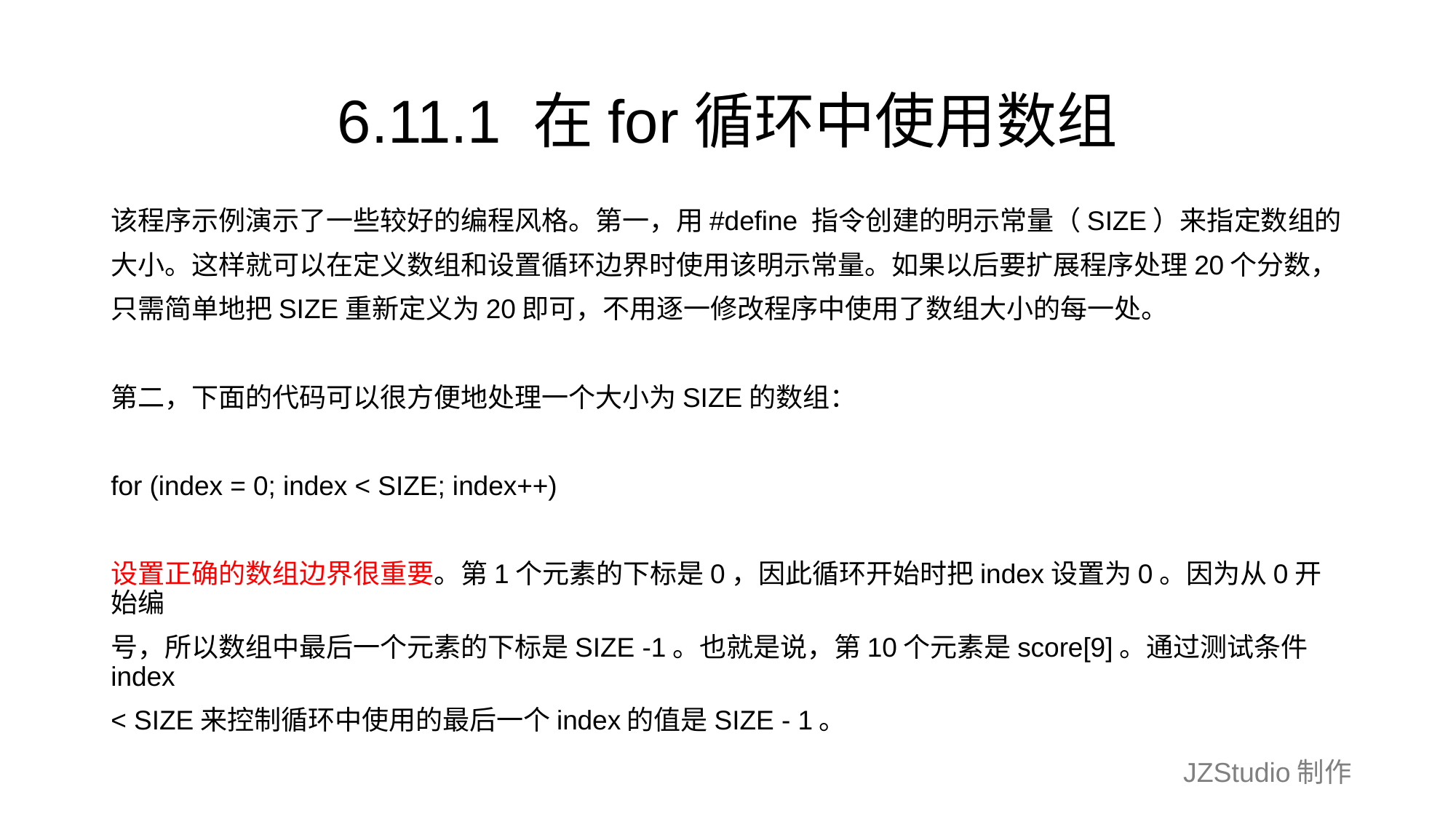

# 6.11.1 在for循环中使用数组
该程序示例演示了一些较好的编程风格。第一，用#define 指令创建的明示常量（SIZE）来指定数组的
大小。这样就可以在定义数组和设置循环边界时使用该明示常量。如果以后要扩展程序处理20个分数，
只需简单地把SIZE重新定义为20即可，不用逐一修改程序中使用了数组大小的每一处。

第二，下面的代码可以很方便地处理一个大小为SIZE的数组：

for (index = 0; index < SIZE; index++)

设置正确的数组边界很重要。第1个元素的下标是0，因此循环开始时把index设置为0。因为从0开始编
号，所以数组中最后一个元素的下标是SIZE -1。也就是说，第10个元素是score[9]。通过测试条件index
< SIZE来控制循环中使用的最后一个index的值是SIZE - 1。